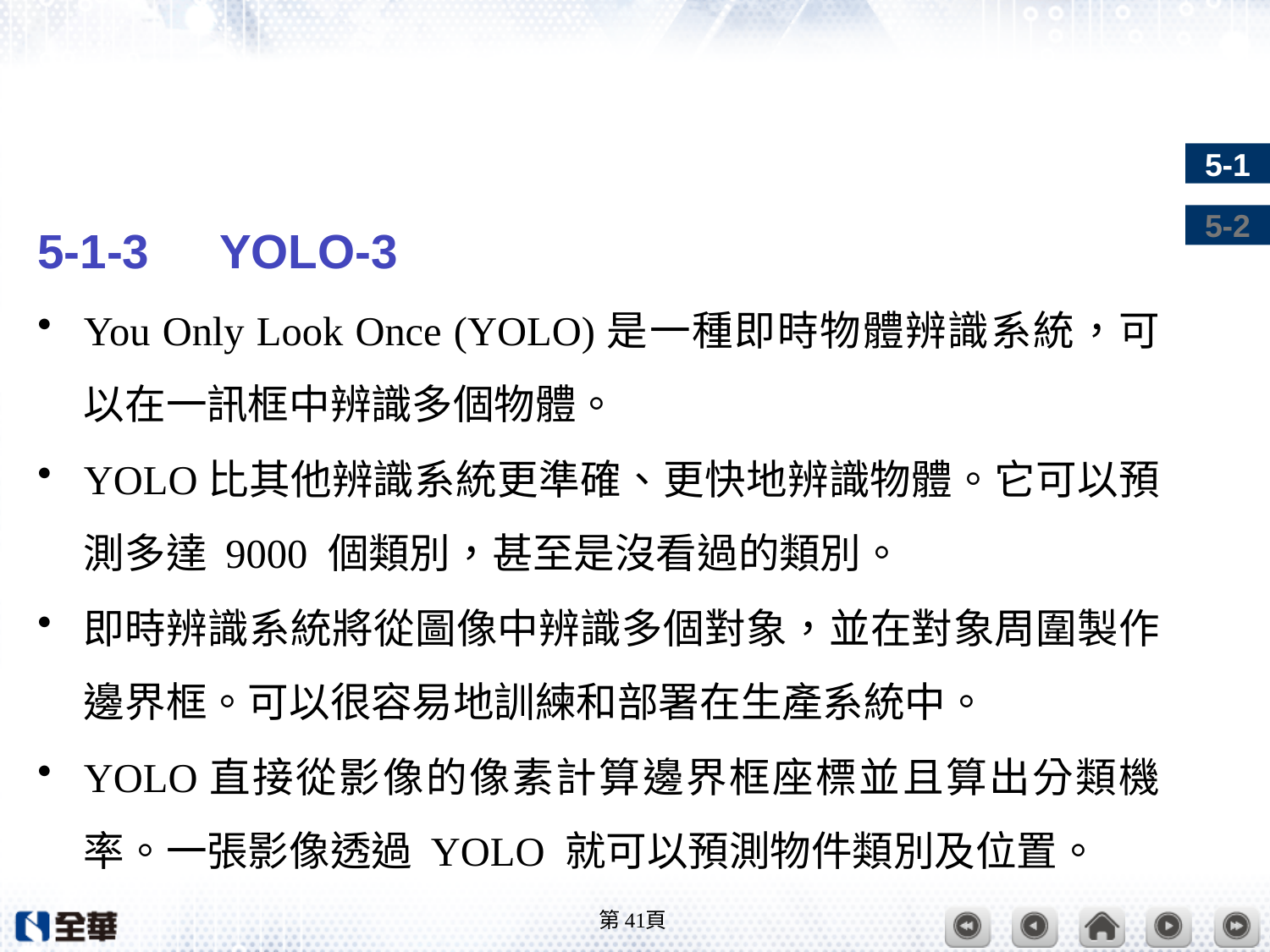

#
5-1-3　YOLO-3
You Only Look Once (YOLO)是一種即時物體辨識系統，可以在一訊框中辨識多個物體。
YOLO比其他辨識系統更準確、更快地辨識物體。它可以預測多達 9000 個類別，甚至是沒看過的類別。
即時辨識系統將從圖像中辨識多個對象，並在對象周圍製作邊界框。可以很容易地訓練和部署在生產系統中。
YOLO直接從影像的像素計算邊界框座標並且算出分類機率。一張影像透過 YOLO 就可以預測物件類別及位置。